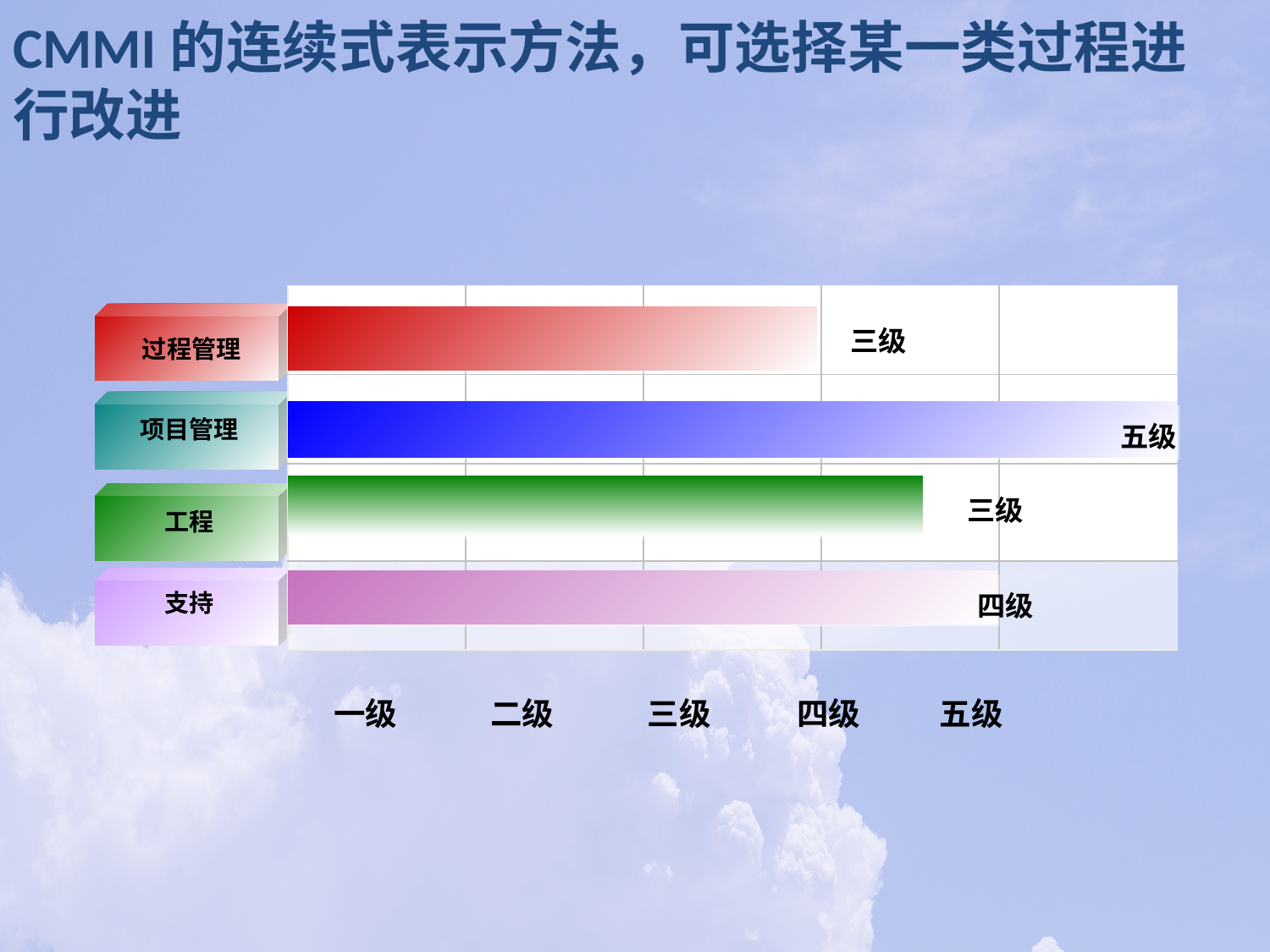

CMMI的连续式表示方法，可选择某一类过程进行改进
|  |  |  |  |  |
| --- | --- | --- | --- | --- |
|  |  |  |  |  |
|  |  |  |  |  |
|  |  |  |  |  |

过程管理

三级

项目管理
五级

三级
工程

支持
四级
     一级             二级             三级            四级           五级